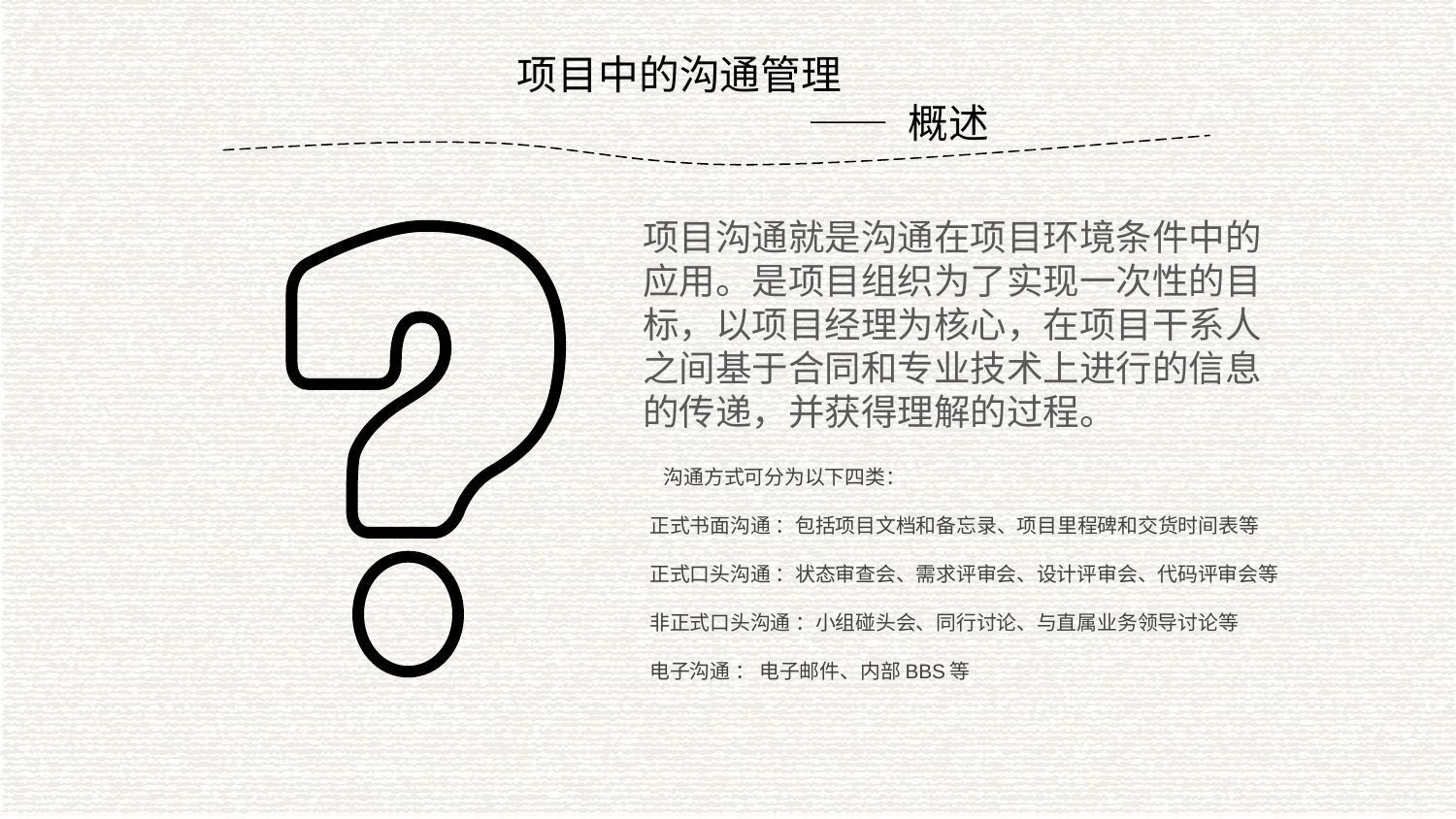

项目中的沟通管理
		—— 概述

项目沟通就是沟通在项目环境条件中的应用。是项目组织为了实现一次性的目标，以项目经理为核心，在项目干系人之间基于合同和专业技术上进行的信息的传递，并获得理解的过程。

  沟通方式可分为以下四类：
正式书面沟通 ：包括项目文档和备忘录、项目里程碑和交货时间表等
正式口头沟通 ：状态审查会、需求评审会、设计评审会、代码评审会等
非正式口头沟通 ：小组碰头会、同行讨论、与直属业务领导讨论等
电子沟通 ： 电子邮件、内部BBS等